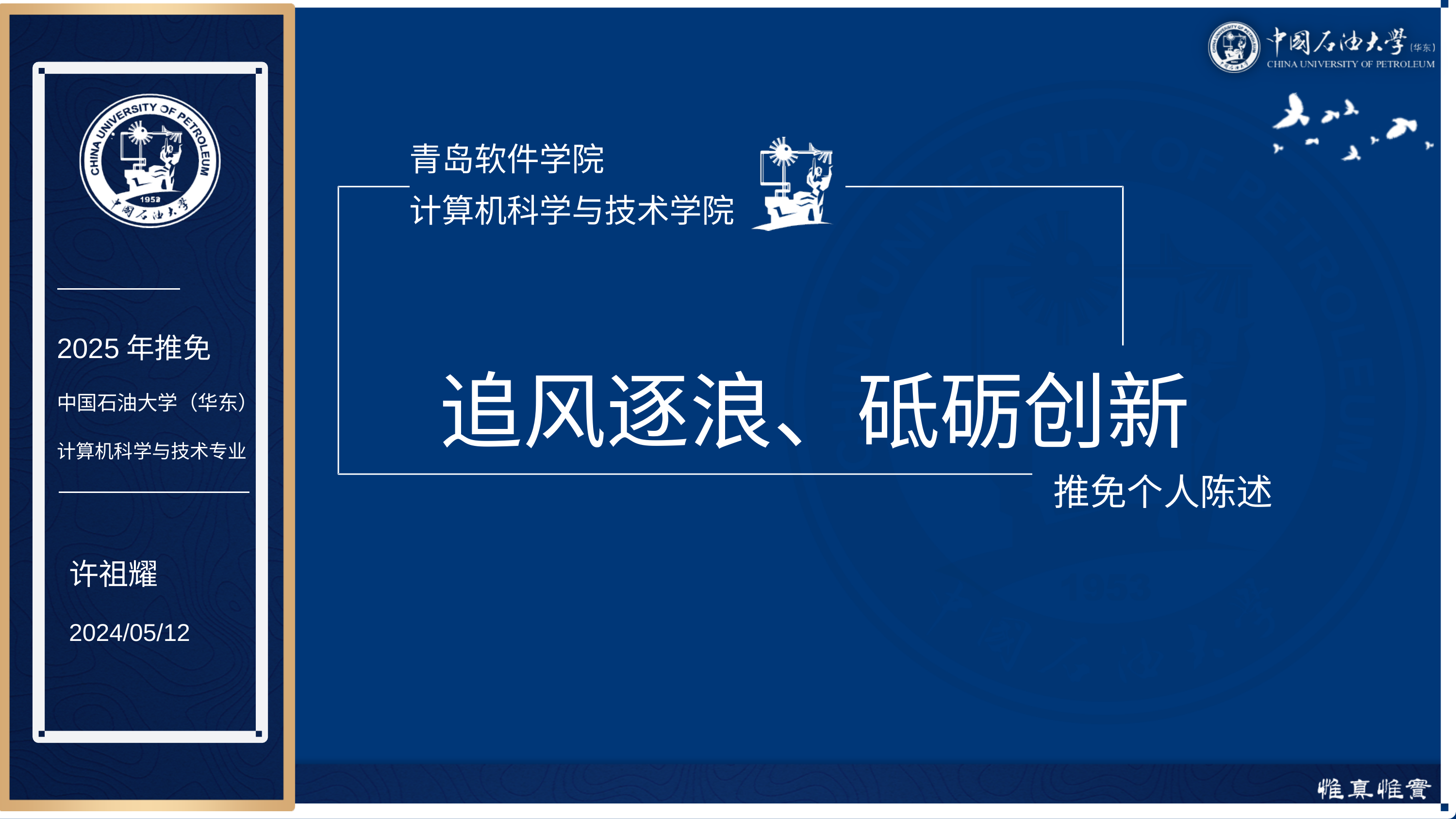

青岛软件学院
计算机科学与技术学院

2025年推免
中国石油大学（华东）
计算机科学与技术专业

追风逐浪、砥砺创新
推免个人陈述

许祖耀
2024/05/12